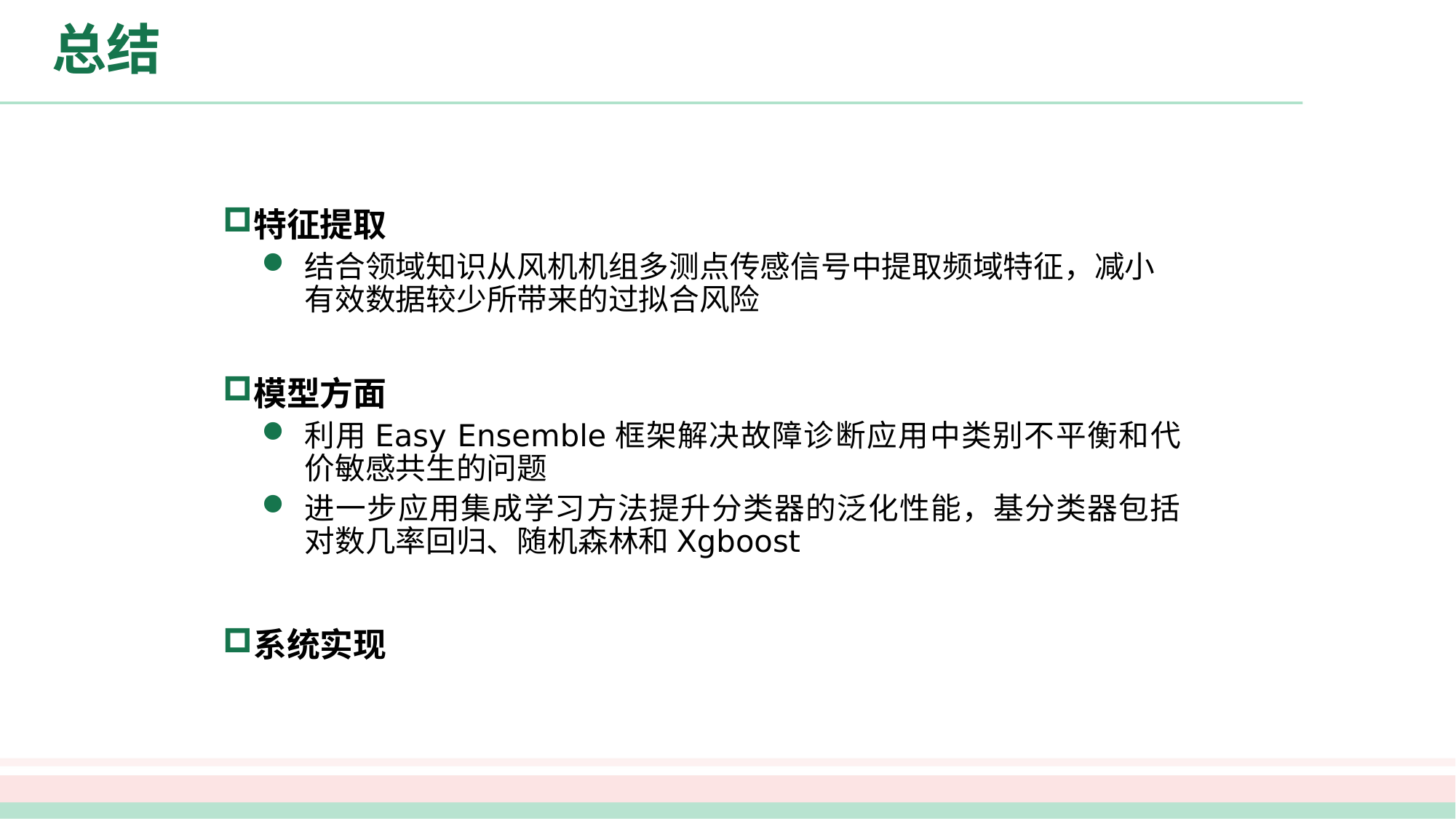

# 总结

特征提取
结合领域知识从风机机组多测点传感信号中提取频域特征，减小有效数据较少所带来的过拟合风险

模型方面
利用Easy Ensemble框架解决故障诊断应用中类别不平衡和代价敏感共生的问题
进一步应用集成学习方法提升分类器的泛化性能，基分类器包括对数几率回归、随机森林和Xgboost

系统实现